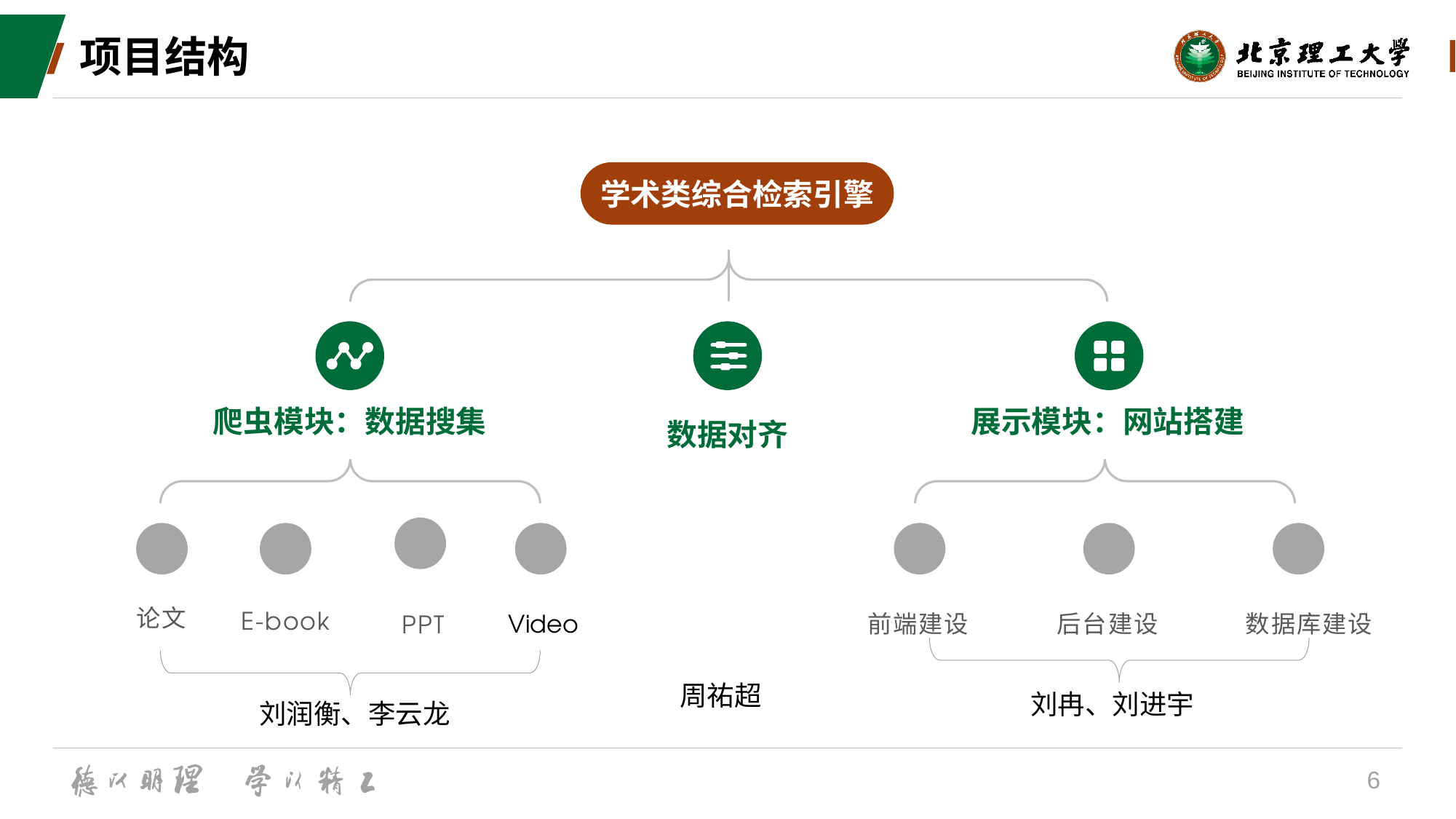

# 项目结构
学术类综合检索引擎

爬虫模块：数据搜集

展示模块：网站搭建
数据对齐

论文
E-book
Video
数据库建设
前端建设
后台建设
PPT
周祐超
刘冉、刘进宇
刘润衡、李云龙